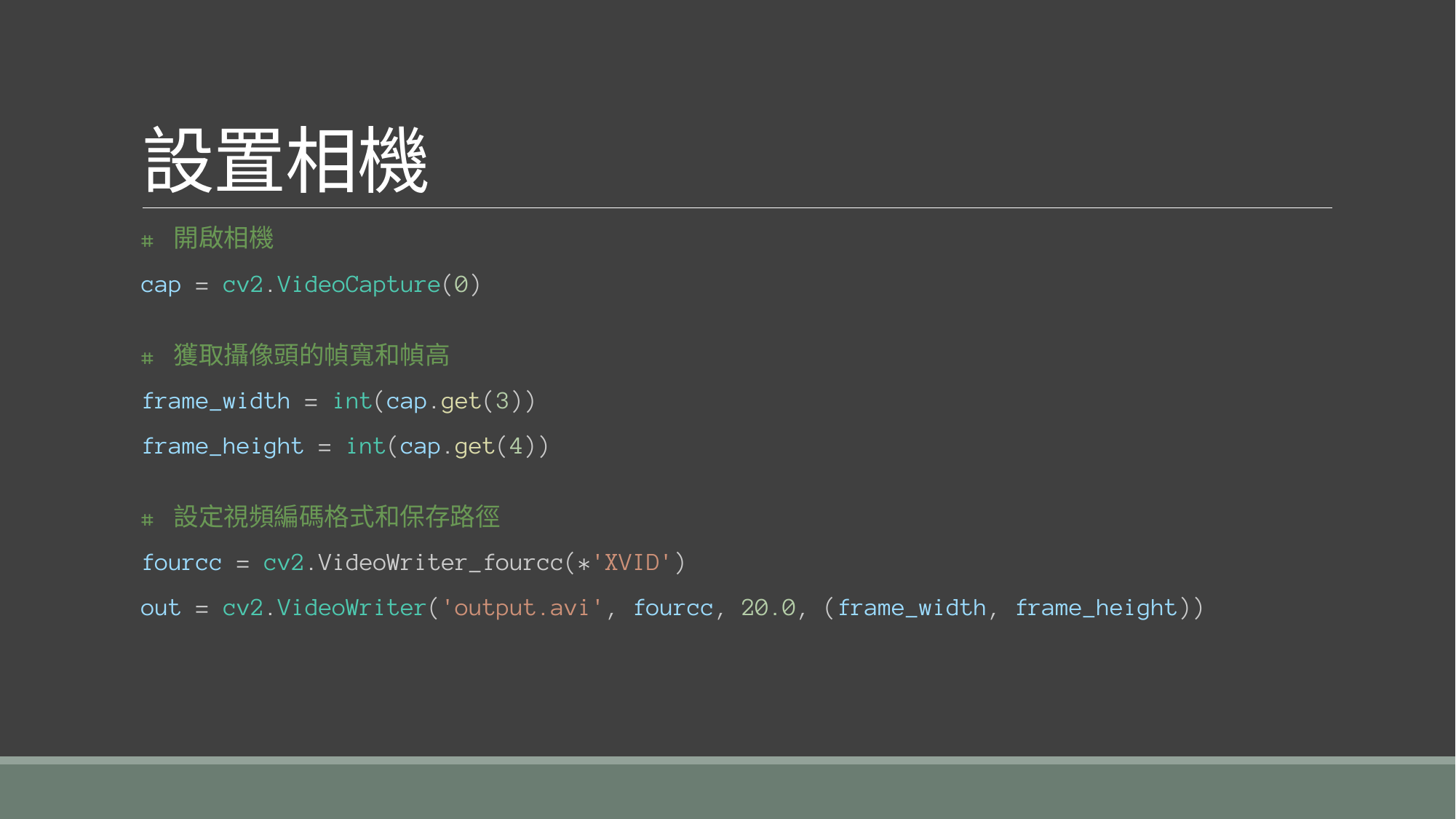

# 設置相機
# 開啟相機
cap = cv2.VideoCapture(0)
# 獲取攝像頭的幀寬和幀高
frame_width = int(cap.get(3))
frame_height = int(cap.get(4))
# 設定視頻編碼格式和保存路徑
fourcc = cv2.VideoWriter_fourcc(*'XVID')
out = cv2.VideoWriter('output.avi', fourcc, 20.0, (frame_width, frame_height))